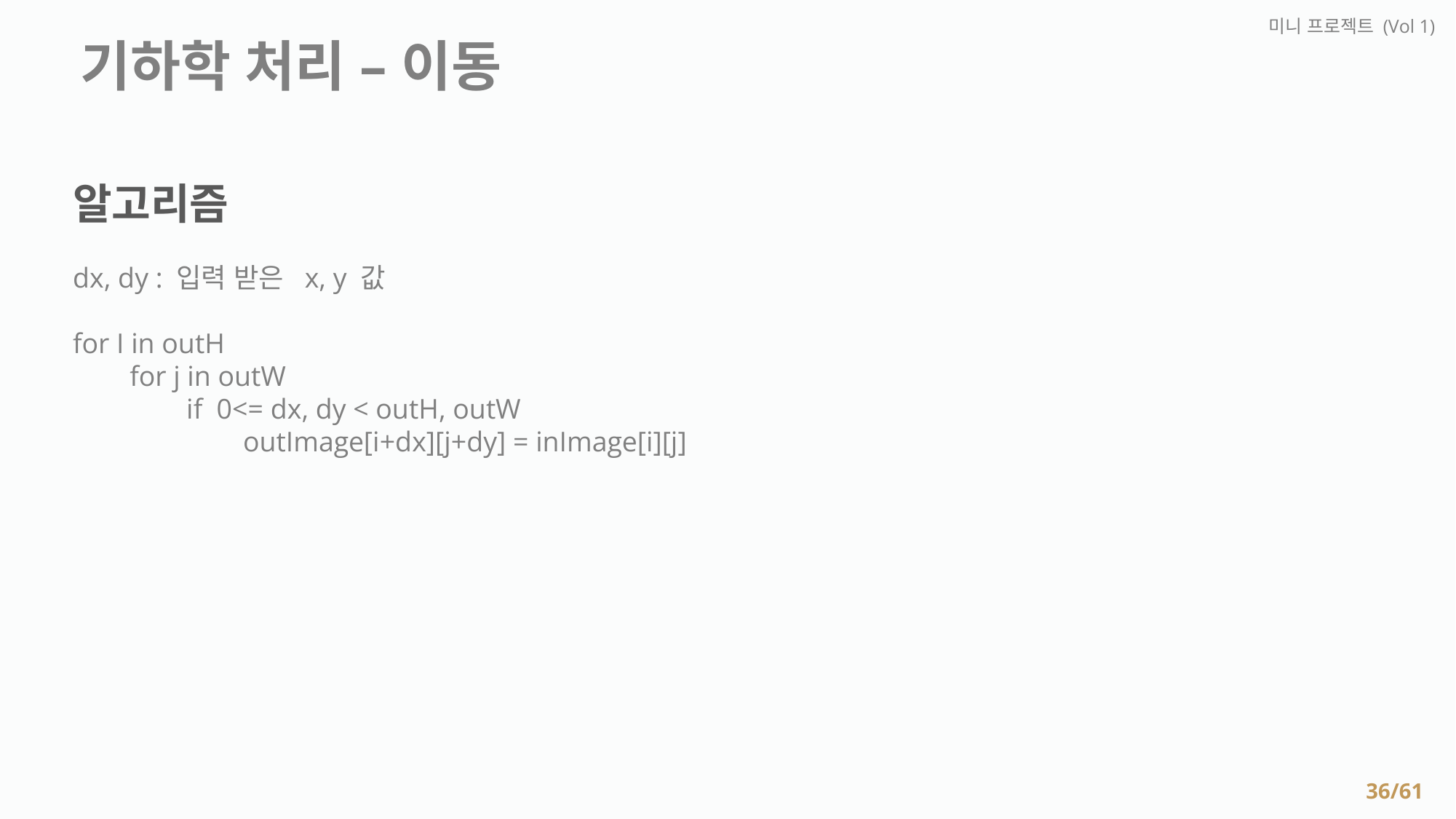

미니 프로젝트 (Vol 1)
    기하학 처리 – 이동
알고리즘

dx, dy : 입력 받은  x, y 값

for I in outH
        for j in outW
                if  0<= dx, dy < outH, outW
                        outImage[i+dx][j+dy] = inImage[i][j]
36/61